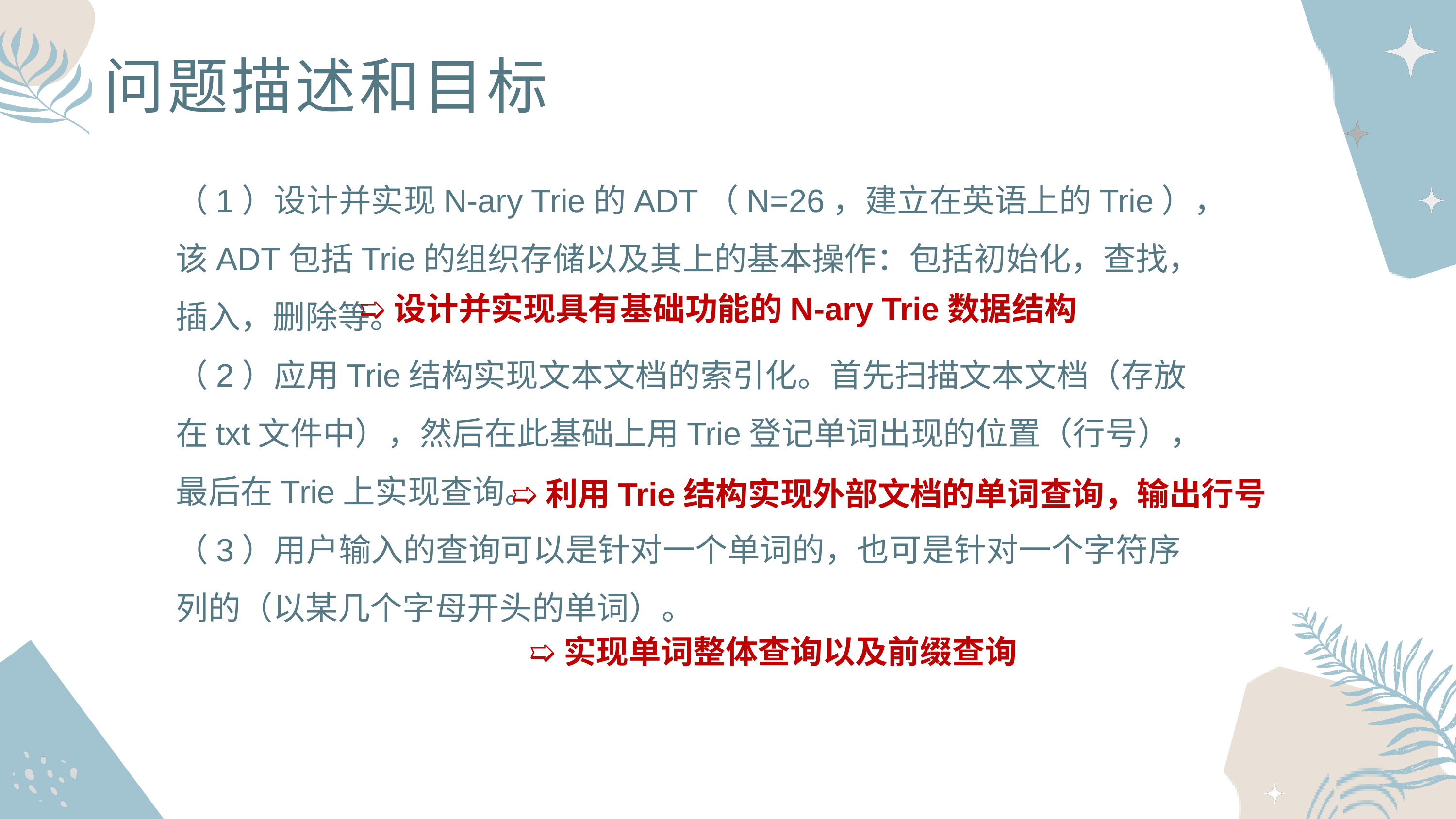

问题描述和目标

（1）设计并实现N-ary Trie的ADT（N=26，建立在英语上的Trie），该ADT包括Trie的组织存储以及其上的基本操作：包括初始化，查找，插入，删除等。
（2）应用Trie结构实现文本文档的索引化。首先扫描文本文档（存放在txt文件中），然后在此基础上用Trie登记单词出现的位置（行号），最后在Trie上实现查询。
（3）用户输入的查询可以是针对一个单词的，也可是针对一个字符序列的（以某几个字母开头的单词）。

➯设计并实现具有基础功能的N-ary Trie数据结构
➯利用Trie结构实现外部文档的单词查询，输出行号

➯实现单词整体查询以及前缀查询